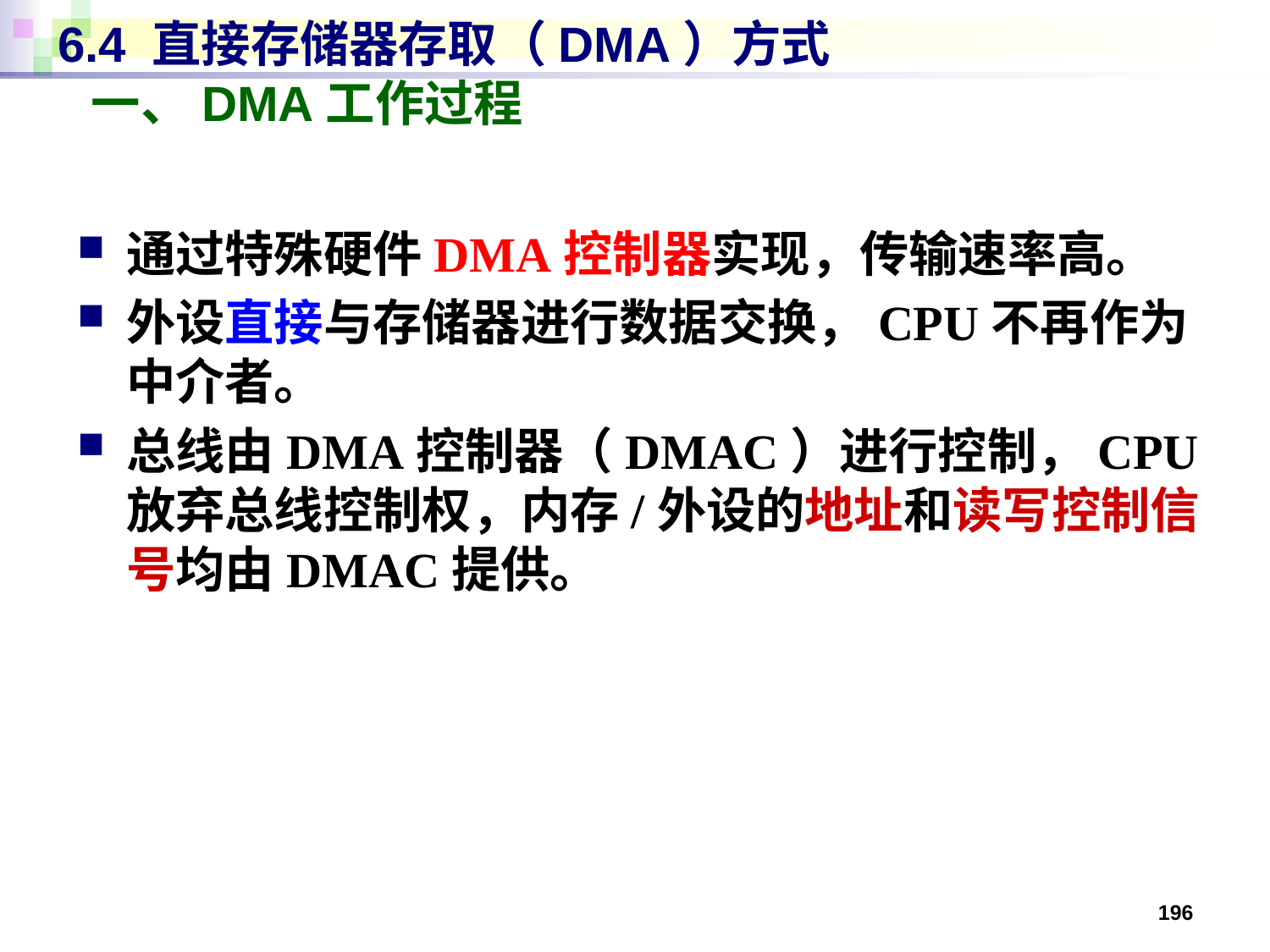

# 6.4 直接存储器存取（DMA）方式 一、DMA工作过程
通过特殊硬件DMA控制器实现，传输速率高。
外设直接与存储器进行数据交换，CPU不再作为中介者。
总线由DMA控制器（DMAC）进行控制，CPU放弃总线控制权，内存/外设的地址和读写控制信号均由DMAC提供。
196